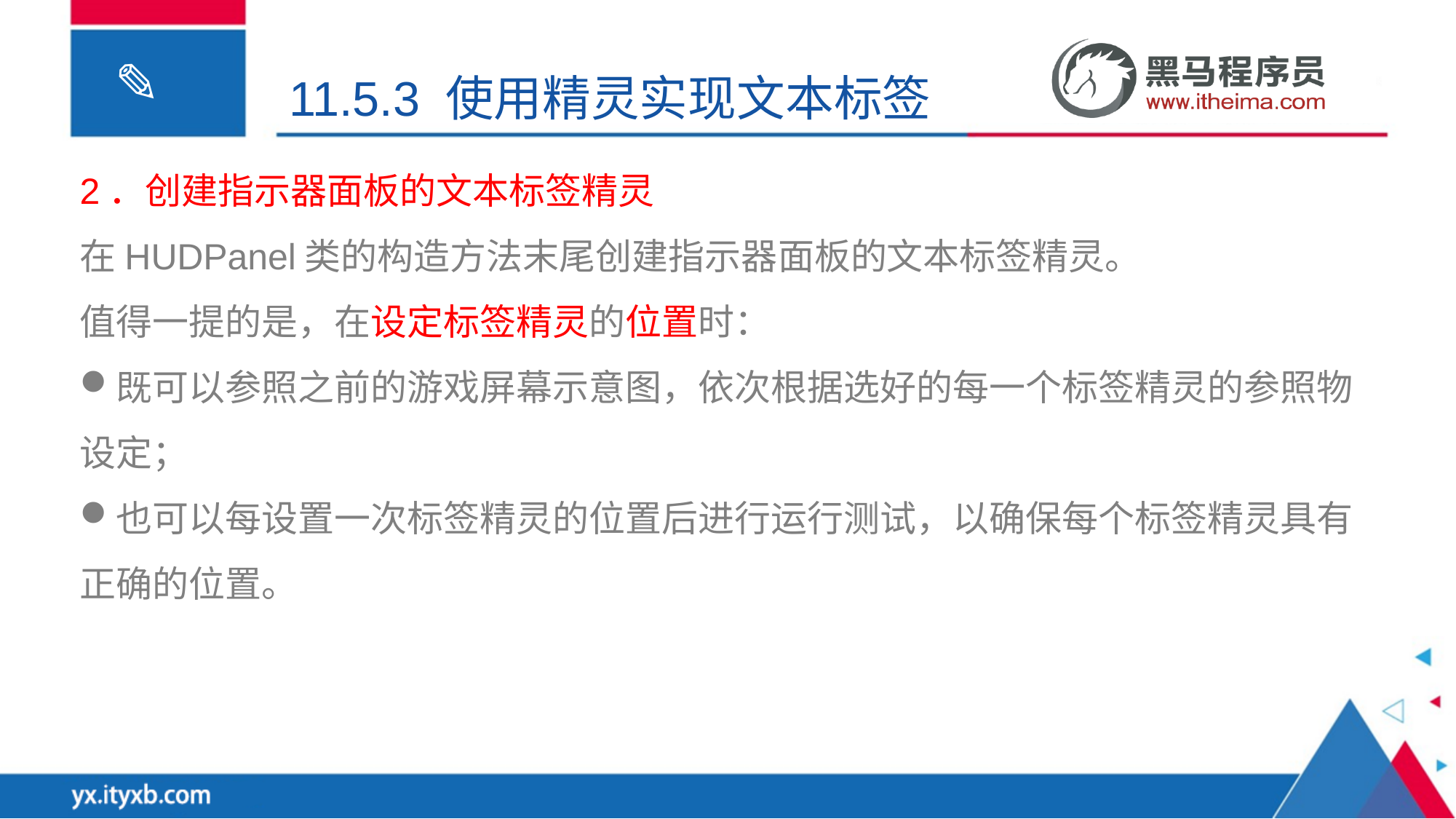

11.5.3 使用精灵实现文本标签
2．创建指示器面板的文本标签精灵
在HUDPanel类的构造方法末尾创建指示器面板的文本标签精灵。
值得一提的是，在设定标签精灵的位置时：
既可以参照之前的游戏屏幕示意图，依次根据选好的每一个标签精灵的参照物设定；
也可以每设置一次标签精灵的位置后进行运行测试，以确保每个标签精灵具有正确的位置。